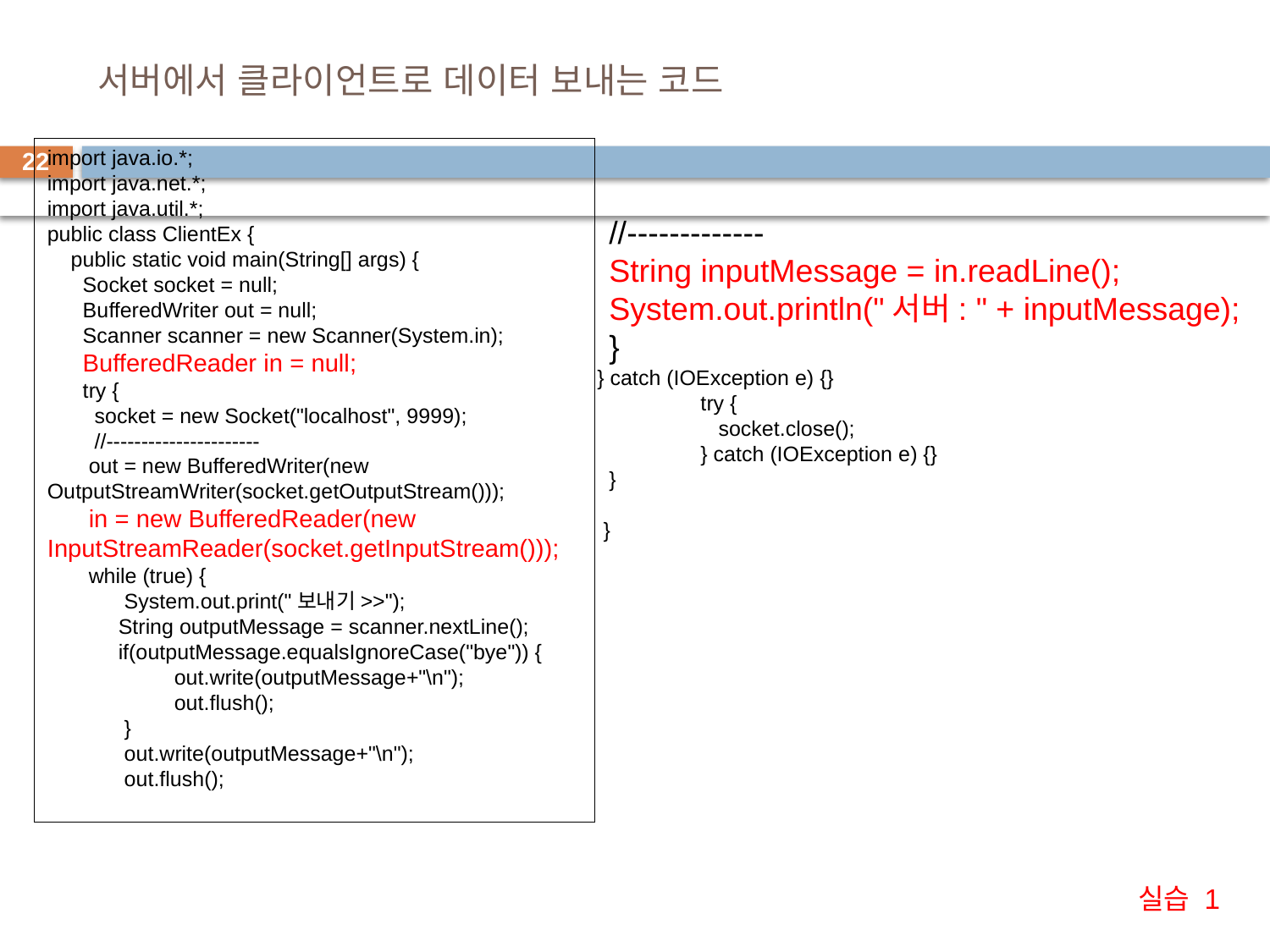

# 서버에서 클라이언트로 데이터 보내는 코드
import java.io.*;
import java.net.*;
import java.util.*;
public class ClientEx {
    public static void main(String[] args) {
      Socket socket = null;
      BufferedWriter out = null;
      Scanner scanner = new Scanner(System.in);
      BufferedReader in = null;
      try {
        socket = new Socket("localhost", 9999);
        //----------------------
       out = new BufferedWriter(new OutputStreamWriter(socket.getOutputStream()));
       in = new BufferedReader(new InputStreamReader(socket.getInputStream()));
       while (true) {
             System.out.print("보내기>>");
            String outputMessage = scanner.nextLine();
            if(outputMessage.equalsIgnoreCase("bye")) {
	out.write(outputMessage+"\n");
	out.flush();
             }
             out.write(outputMessage+"\n");
             out.flush();

22
    //-------------
    String inputMessage = in.readLine();
    System.out.println("서버: " + inputMessage);
    }
    } catch (IOException e) {}
	try {
 	   socket.close();
	} catch (IOException e) {}
      }

     }
실습 1